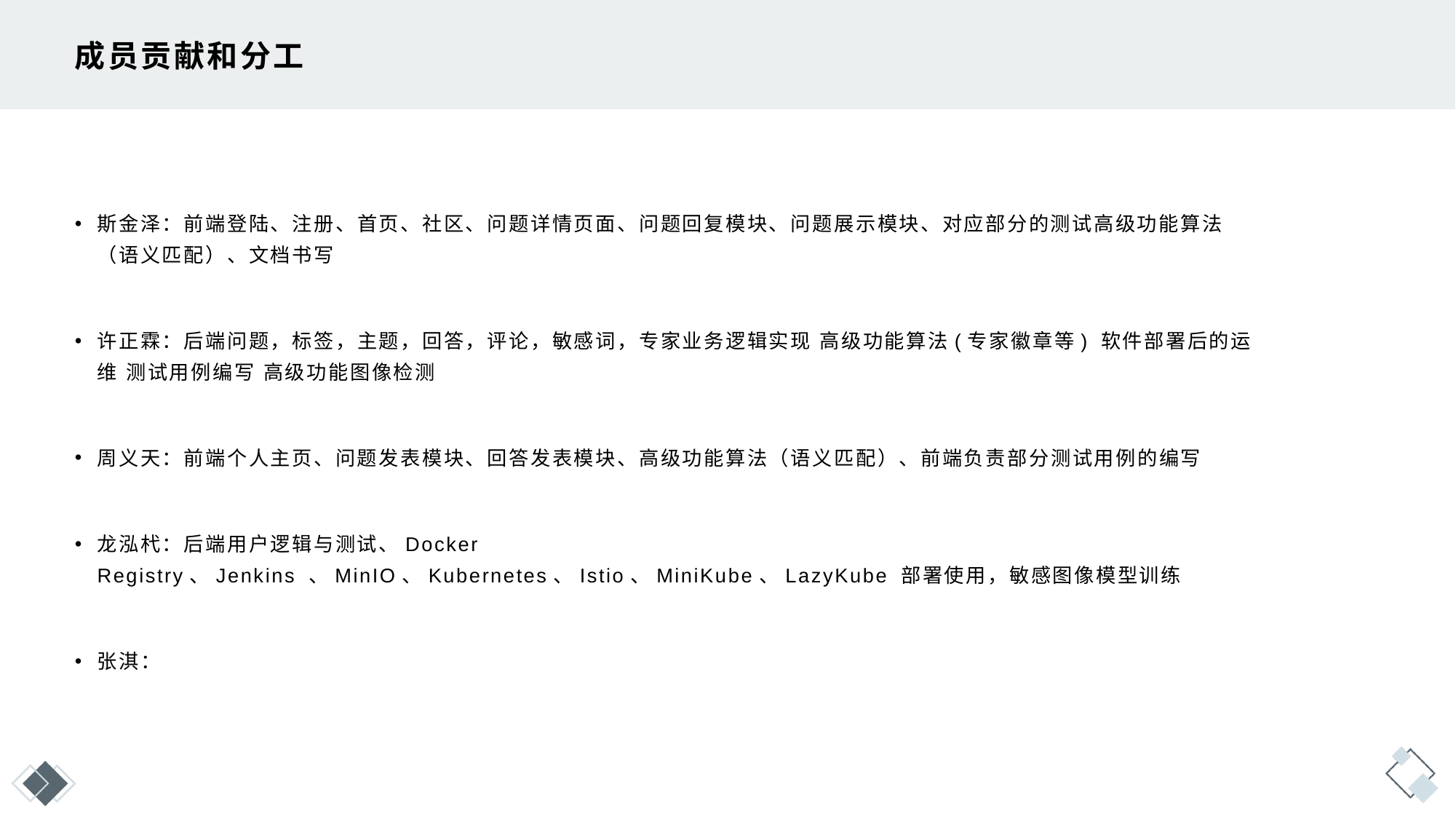

# 成员贡献和分工
斯金泽：前端登陆、注册、首页、社区、问题详情页面、问题回复模块、问题展示模块、对应部分的测试高级功能算法（语义匹配）、文档书写

许正霖：后端问题，标签，主题，回答，评论，敏感词，专家业务逻辑实现 高级功能算法(专家徽章等) 软件部署后的运维 测试用例编写 高级功能图像检测

周义天：前端个人主页、问题发表模块、回答发表模块、高级功能算法（语义匹配）、前端负责部分测试用例的编写

龙泓杙：后端用户逻辑与测试、Docker  Registry、Jenkins 、MinIO、Kubernetes、Istio、MiniKube、LazyKube 部署使用，敏感图像模型训练

张淇：